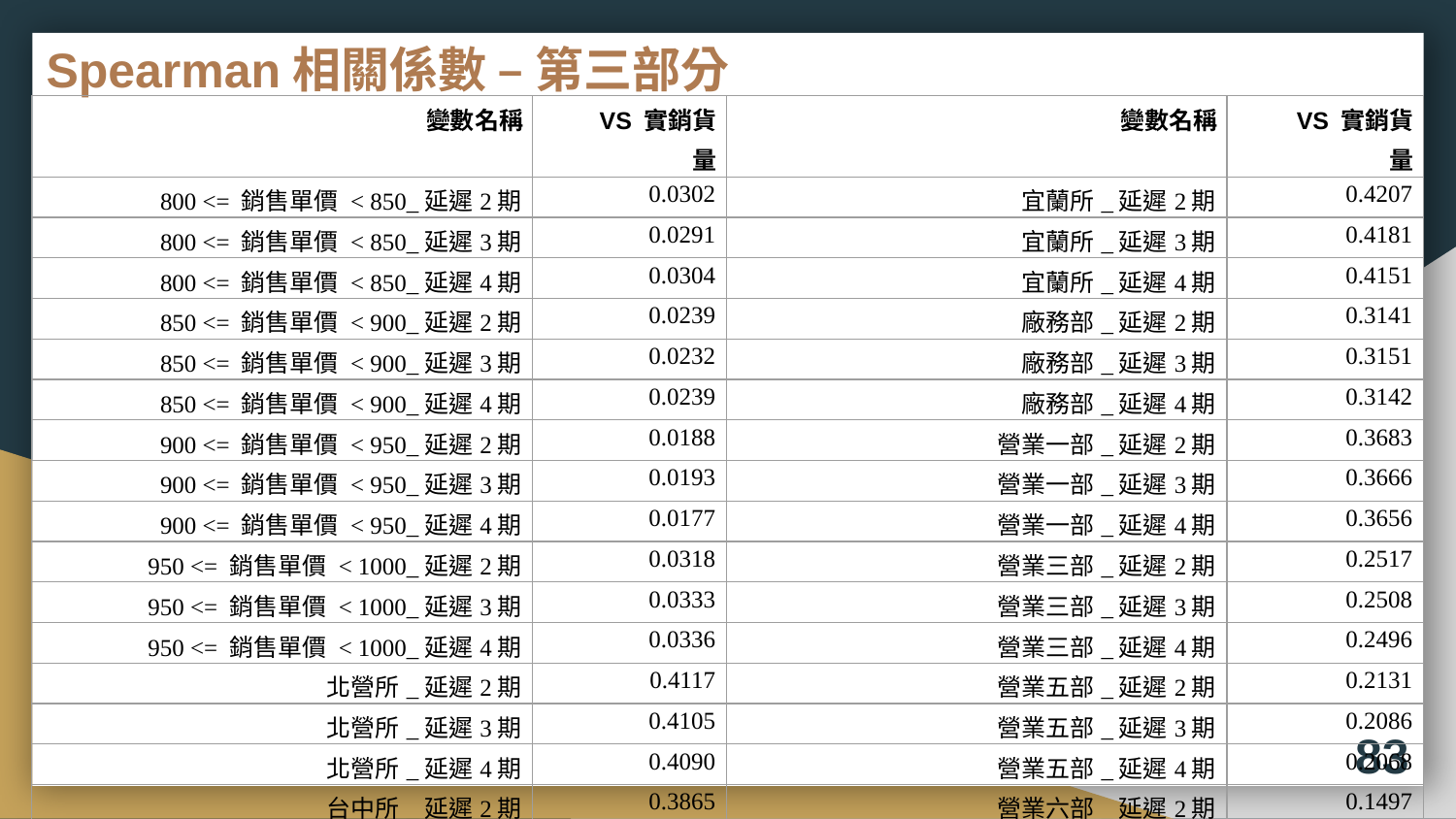

# Spearman相關係數 – 第三部分
| 變數名稱 | VS 實銷貨量 | 變數名稱 | VS 實銷貨量 |
| --- | --- | --- | --- |
| 800 <= 銷售單價 < 850\_延遲2期 | 0.0302 | 宜蘭所\_延遲2期 | 0.4207 |
| 800 <= 銷售單價 < 850\_延遲3期 | 0.0291 | 宜蘭所\_延遲3期 | 0.4181 |
| 800 <= 銷售單價 < 850\_延遲4期 | 0.0304 | 宜蘭所\_延遲4期 | 0.4151 |
| 850 <= 銷售單價 < 900\_延遲2期 | 0.0239 | 廠務部\_延遲2期 | 0.3141 |
| 850 <= 銷售單價 < 900\_延遲3期 | 0.0232 | 廠務部\_延遲3期 | 0.3151 |
| 850 <= 銷售單價 < 900\_延遲4期 | 0.0239 | 廠務部\_延遲4期 | 0.3142 |
| 900 <= 銷售單價 < 950\_延遲2期 | 0.0188 | 營業一部\_延遲2期 | 0.3683 |
| 900 <= 銷售單價 < 950\_延遲3期 | 0.0193 | 營業一部\_延遲3期 | 0.3666 |
| 900 <= 銷售單價 < 950\_延遲4期 | 0.0177 | 營業一部\_延遲4期 | 0.3656 |
| 950 <= 銷售單價 < 1000\_延遲2期 | 0.0318 | 營業三部\_延遲2期 | 0.2517 |
| 950 <= 銷售單價 < 1000\_延遲3期 | 0.0333 | 營業三部\_延遲3期 | 0.2508 |
| 950 <= 銷售單價 < 1000\_延遲4期 | 0.0336 | 營業三部\_延遲4期 | 0.2496 |
| 北營所\_延遲2期 | 0.4117 | 營業五部\_延遲2期 | 0.2131 |
| 北營所\_延遲3期 | 0.4105 | 營業五部\_延遲3期 | 0.2086 |
| 北營所\_延遲4期 | 0.4090 | 營業五部\_延遲4期 | 0.2068 |
| 台中所\_延遲2期 | 0.3865 | 營業六部\_延遲2期 | 0.1497 |
| 台中所\_延遲3期 | 0.3854 | 營業六部\_延遲3期 | 0.1511 |
| 台中所\_延遲4期 | 0.3844 | 營業六部\_延遲4期 | 0.1501 |
83